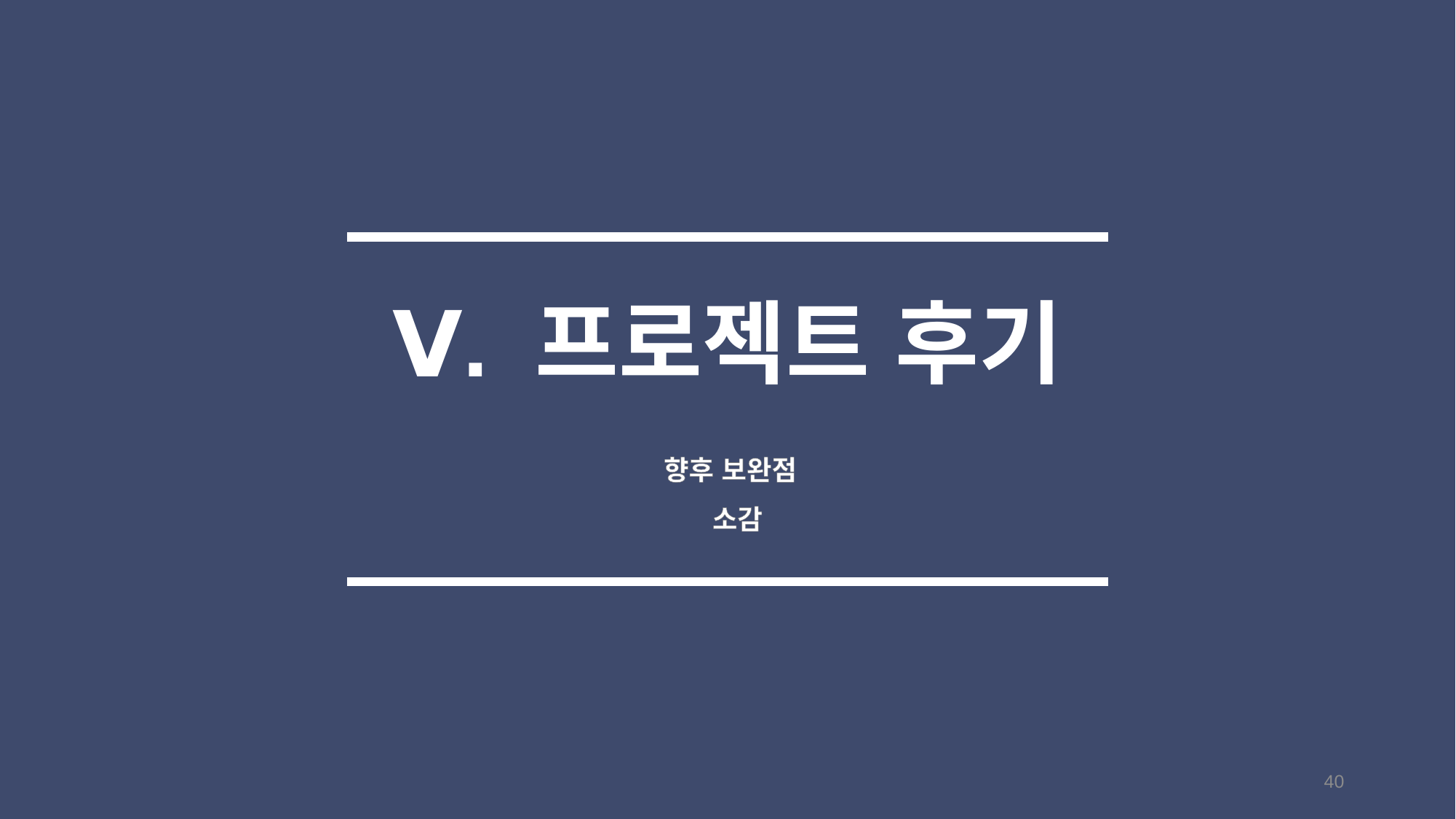

Ⅴ. 프로젝트 후기
향후 보완점
 소감
40